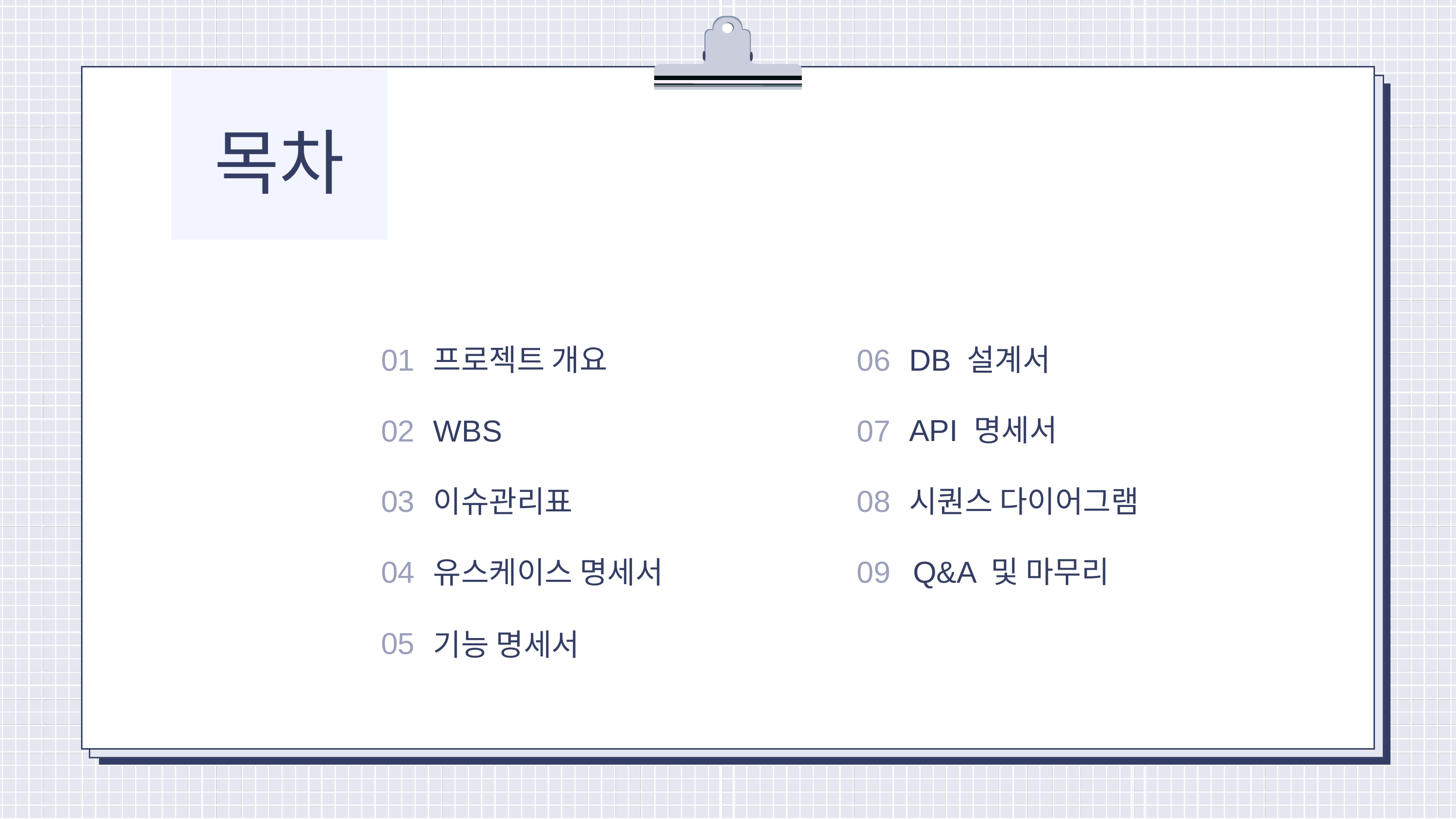

목차
01
프로젝트 개요
06
DB 설계서
API 명세서
02
WBS
07
03
08
이슈관리표
시퀀스 다이어그램
04
09
 Q&A 및 마무리
유스케이스 명세서
05
기능 명세서